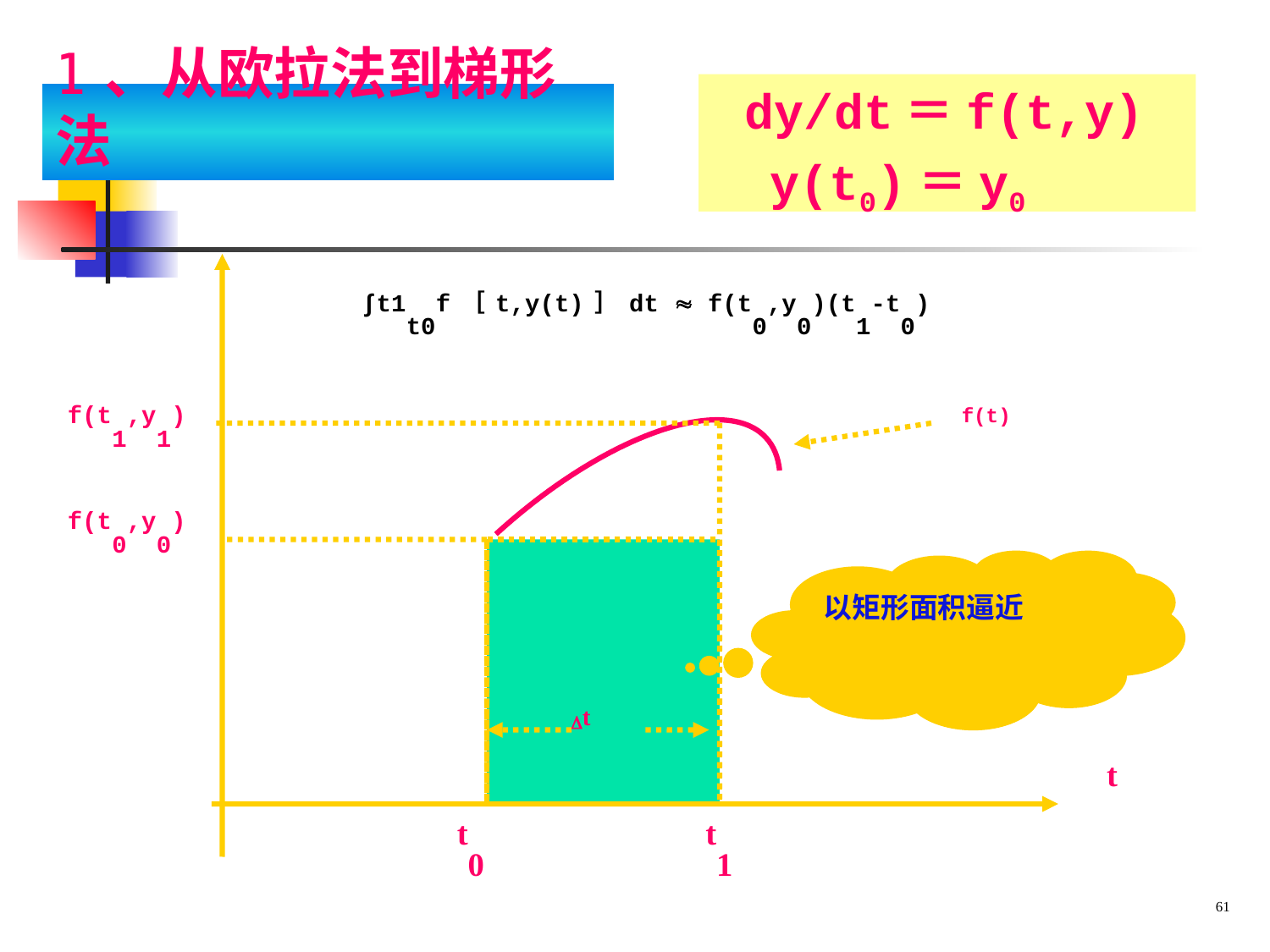

dy/dt＝f(t,y)
  y(t0)＝y0
# 1、从欧拉法到梯形法

∫t1t0f［t,y(t)］dt ≈ f(t0,y0)(t1-t0)
f(t1,y1)
f(t)

f(t0,y0)

以矩形面积逼近
Δt

t

t0
t1
61